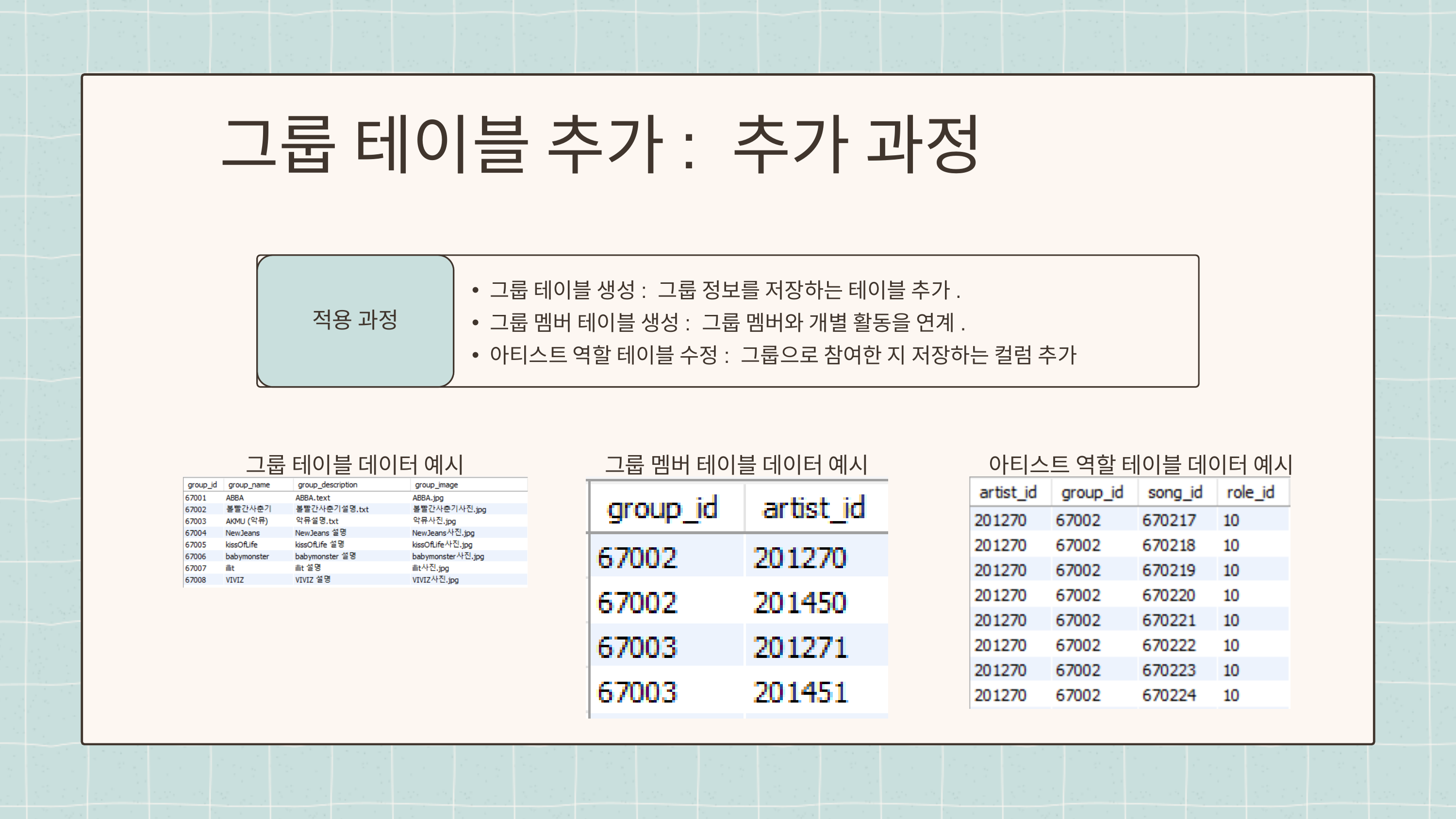

그룹 테이블 추가: 추가 과정

적용 과정
그룹 테이블 생성: 그룹 정보를 저장하는 테이블 추가.
그룹 멤버 테이블 생성: 그룹 멤버와 개별 활동을 연계.
아티스트 역할 테이블 수정: 그룹으로 참여한 지 저장하는 컬럼 추가
그룹 테이블 데이터 예시
그룹 멤버 테이블 데이터 예시
아티스트 역할 테이블 데이터 예시